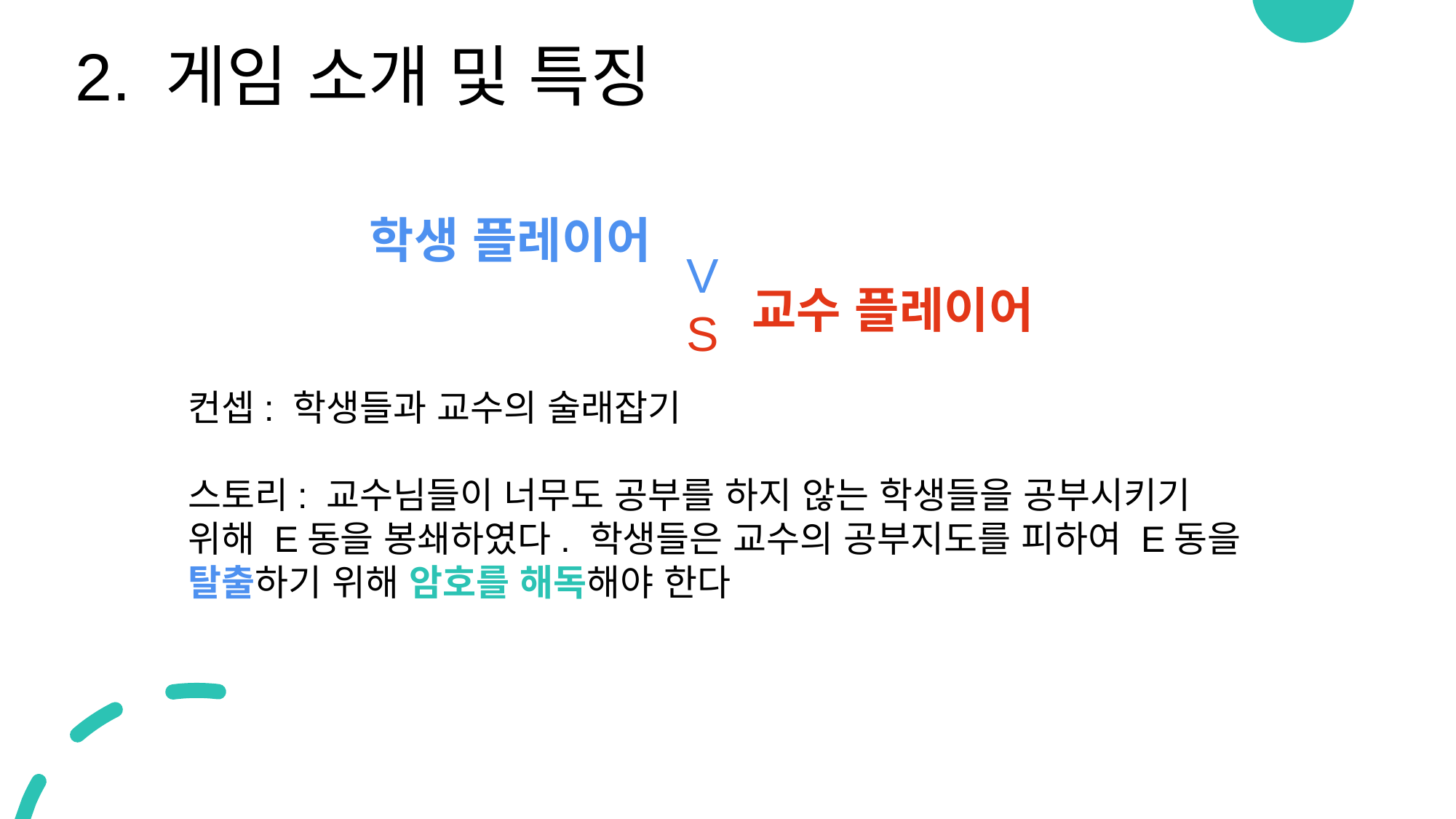

# 2. 게임 소개 및 특징
학생 플레이어
VS
교수 플레이어
컨셉: 학생들과 교수의 술래잡기

스토리: 교수님들이 너무도 공부를 하지 않는 학생들을 공부시키기 위해 E동을 봉쇄하였다. 학생들은 교수의 공부지도를 피하여 E동을 탈출하기 위해 암호를 해독해야 한다